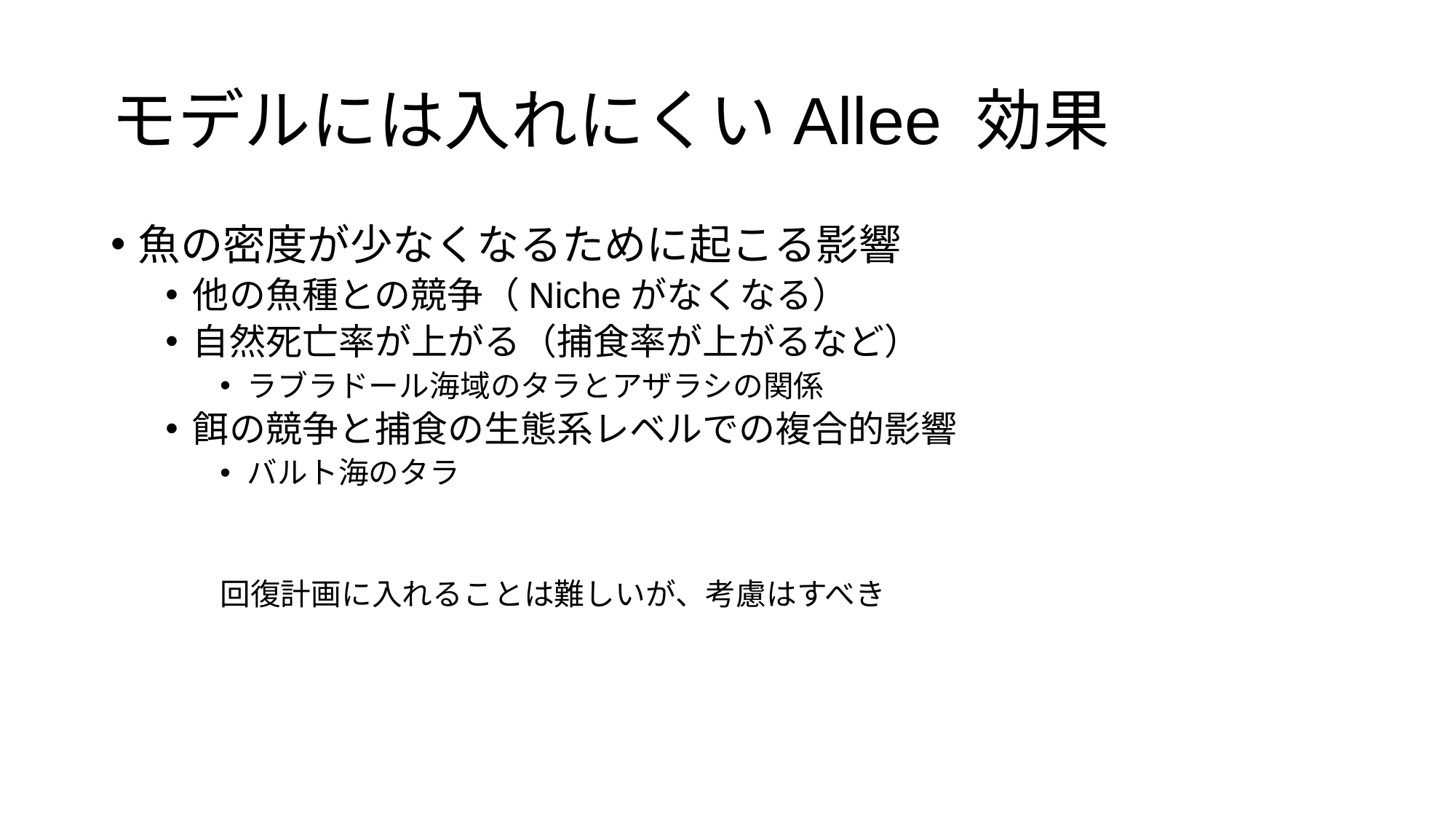

# モデルには入れにくいAllee 効果
魚の密度が少なくなるために起こる影響
他の魚種との競争（Nicheがなくなる）
自然死亡率が上がる（捕食率が上がるなど）
ラブラドール海域のタラとアザラシの関係
餌の競争と捕食の生態系レベルでの複合的影響
バルト海のタラ

回復計画に入れることは難しいが、考慮はすべき